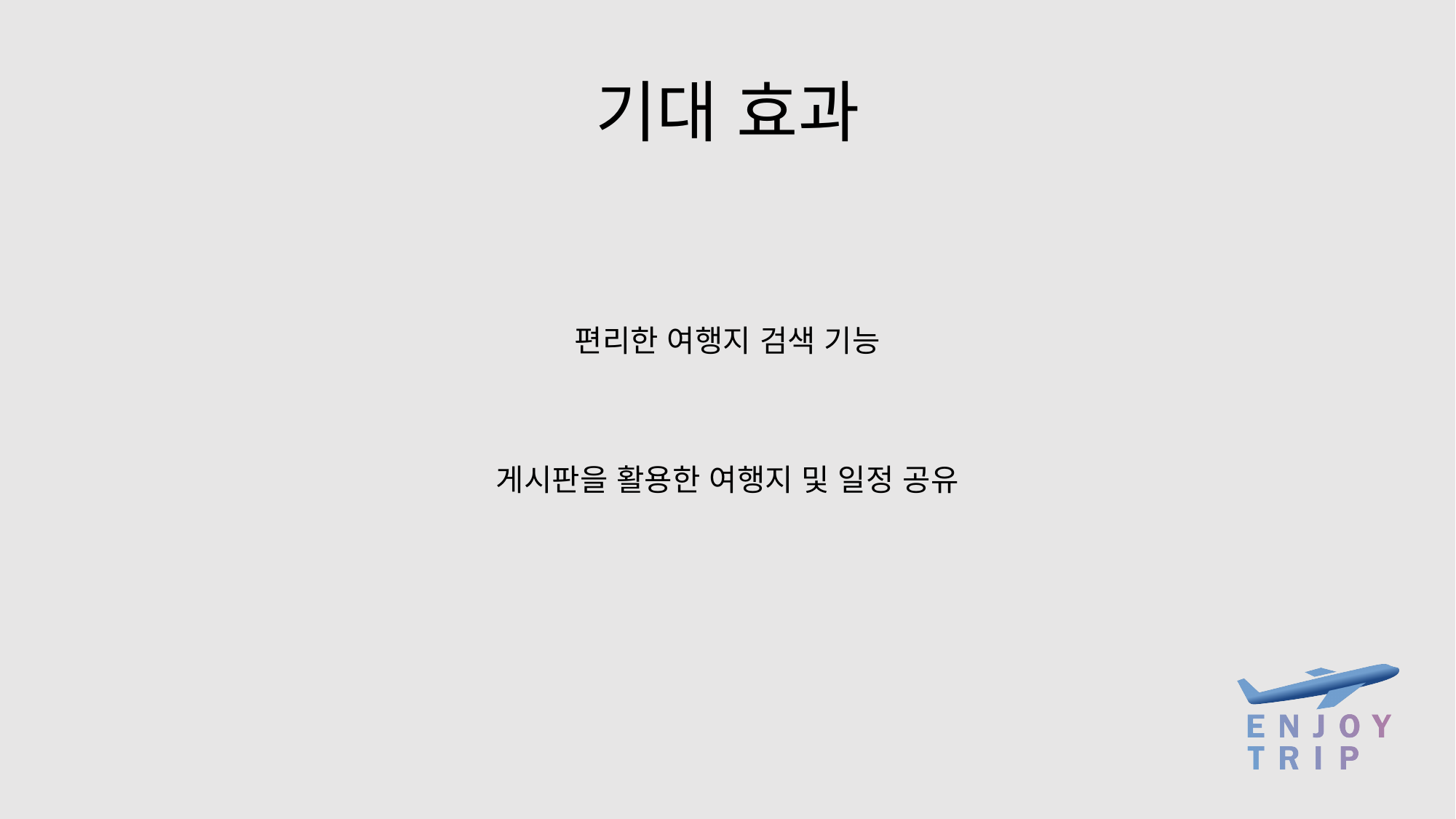

기대 효과
편리한 여행지 검색 기능
게시판을 활용한 여행지 및 일정 공유